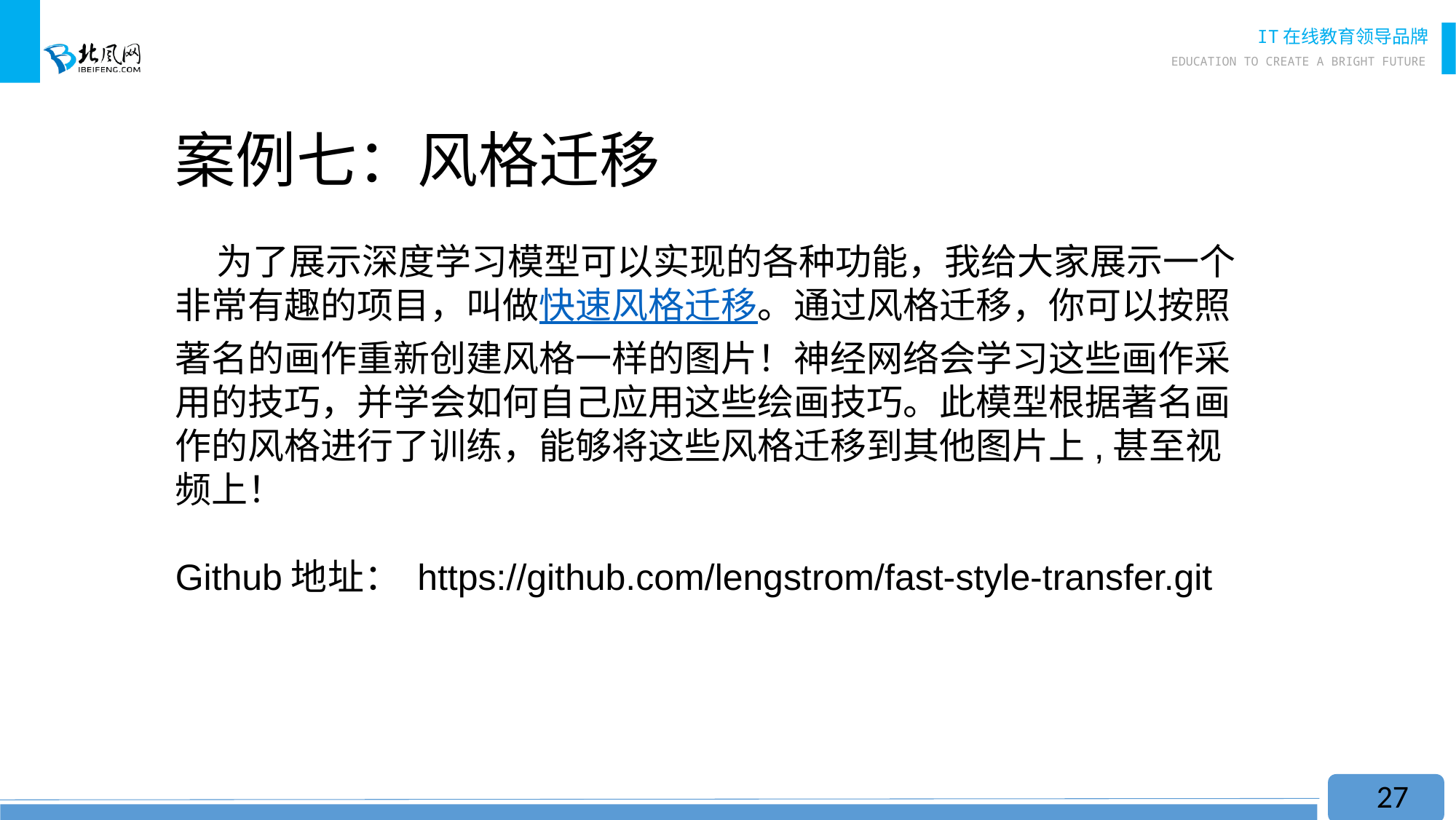

案例七：风格迁移

    为了展示深度学习模型可以实现的各种功能，我给大家展示一个非常有趣的项目，叫做快速风格迁移。通过风格迁移，你可以按照著名的画作重新创建风格一样的图片！神经网络会学习这些画作采用的技巧，并学会如何自己应用这些绘画技巧。此模型根据著名画作的风格进行了训练，能够将这些风格迁移到其他图片上,甚至视频上！

Github地址： https://github.com/lengstrom/fast-style-transfer.git